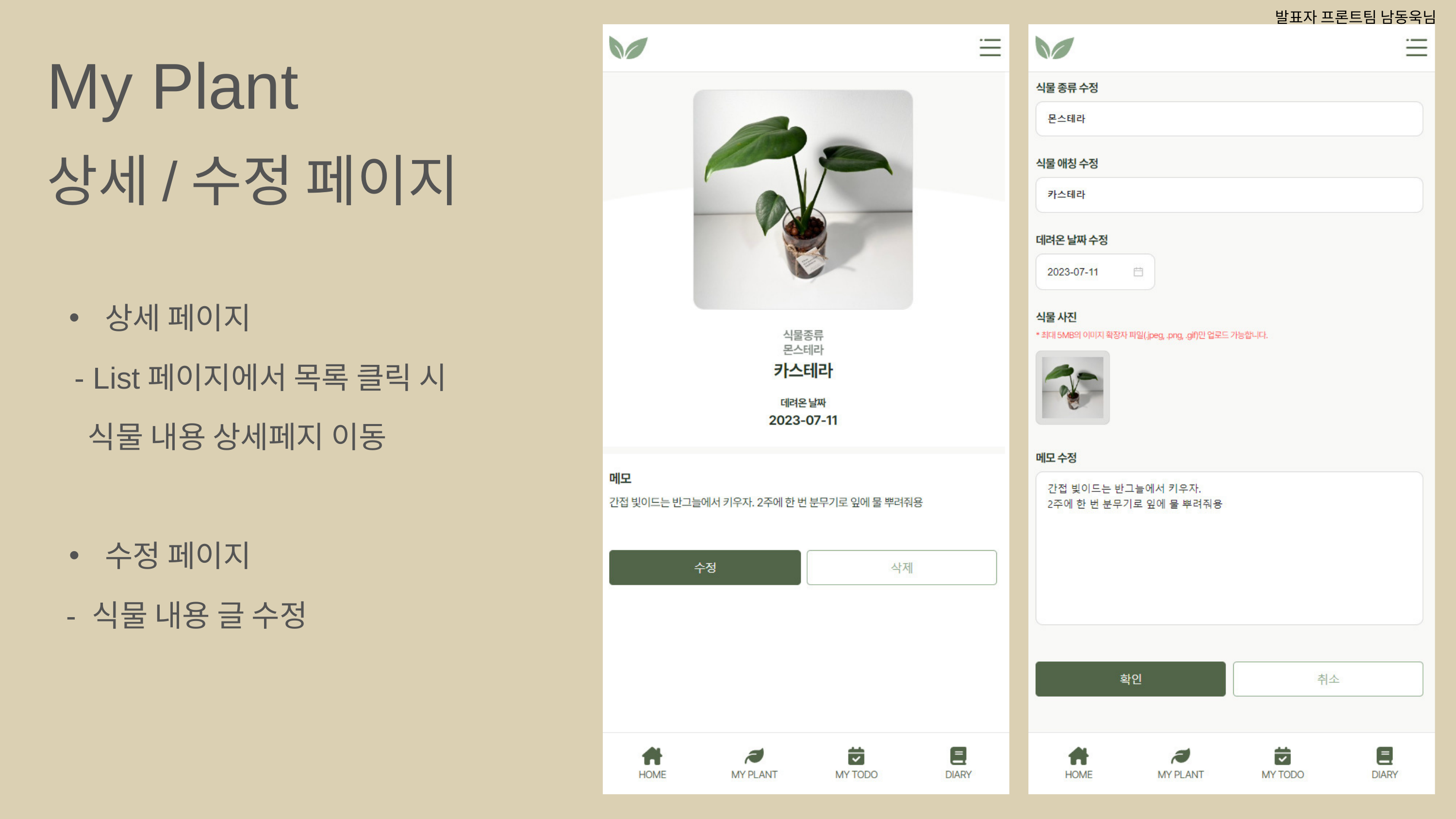

발표자 프론트팀 남동욱님

My Plant
상세/수정 페이지
상세 페이지
     - List페이지에서 목록 클릭 시
       식물 내용 상세페지 이동

수정 페이지
    - 식물 내용 글 수정